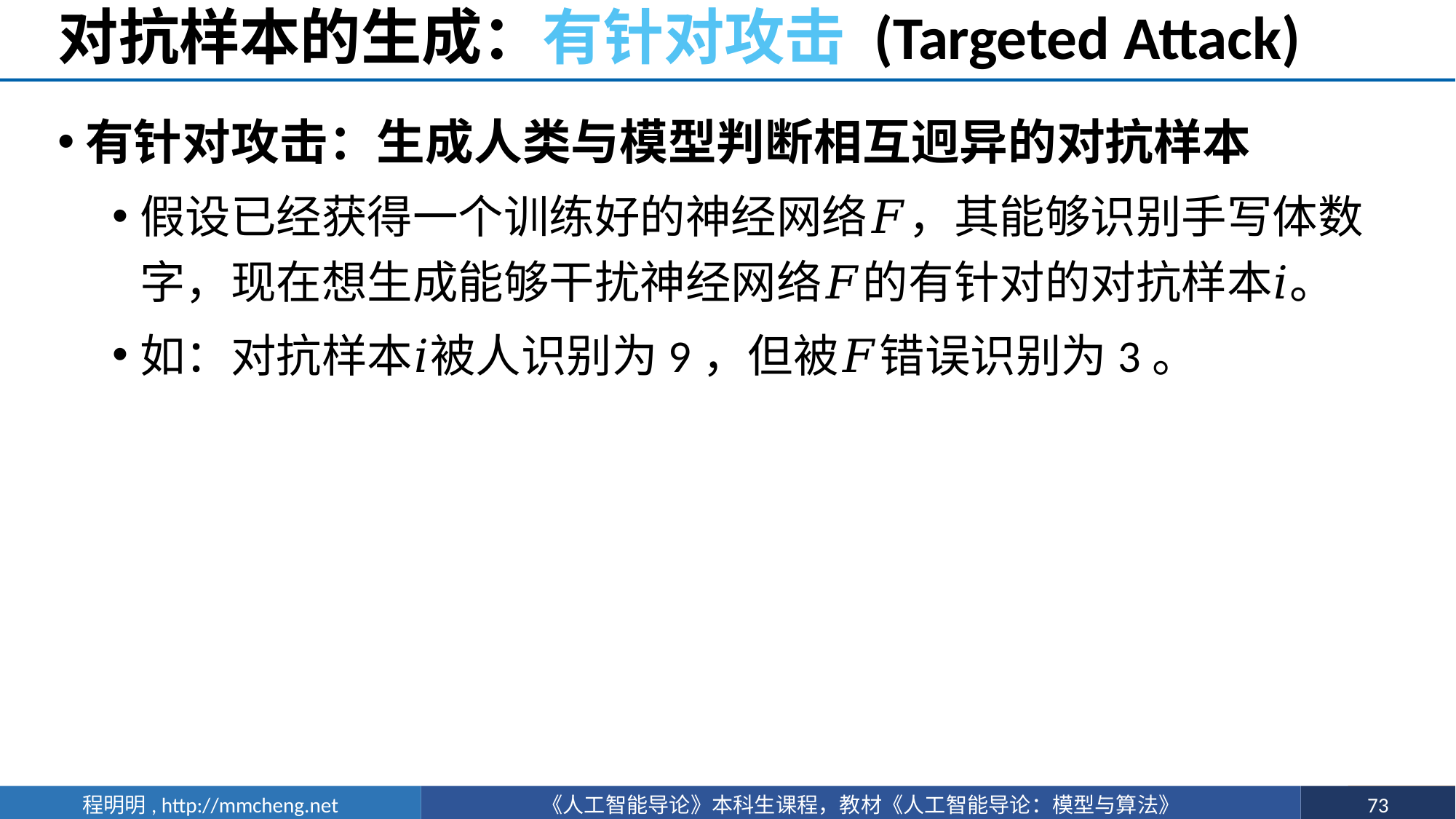

# 对抗样本的生成：有针对攻击 (Targeted Attack)
有针对攻击：生成人类与模型判断相互迥异的对抗样本
假设已经获得一个训练好的神经网络𝐹，其能够识别手写体数字，现在想生成能够干扰神经网络𝐹的有针对的对抗样本𝑖。
如：对抗样本𝑖被人识别为9，但被𝐹错误识别为3。